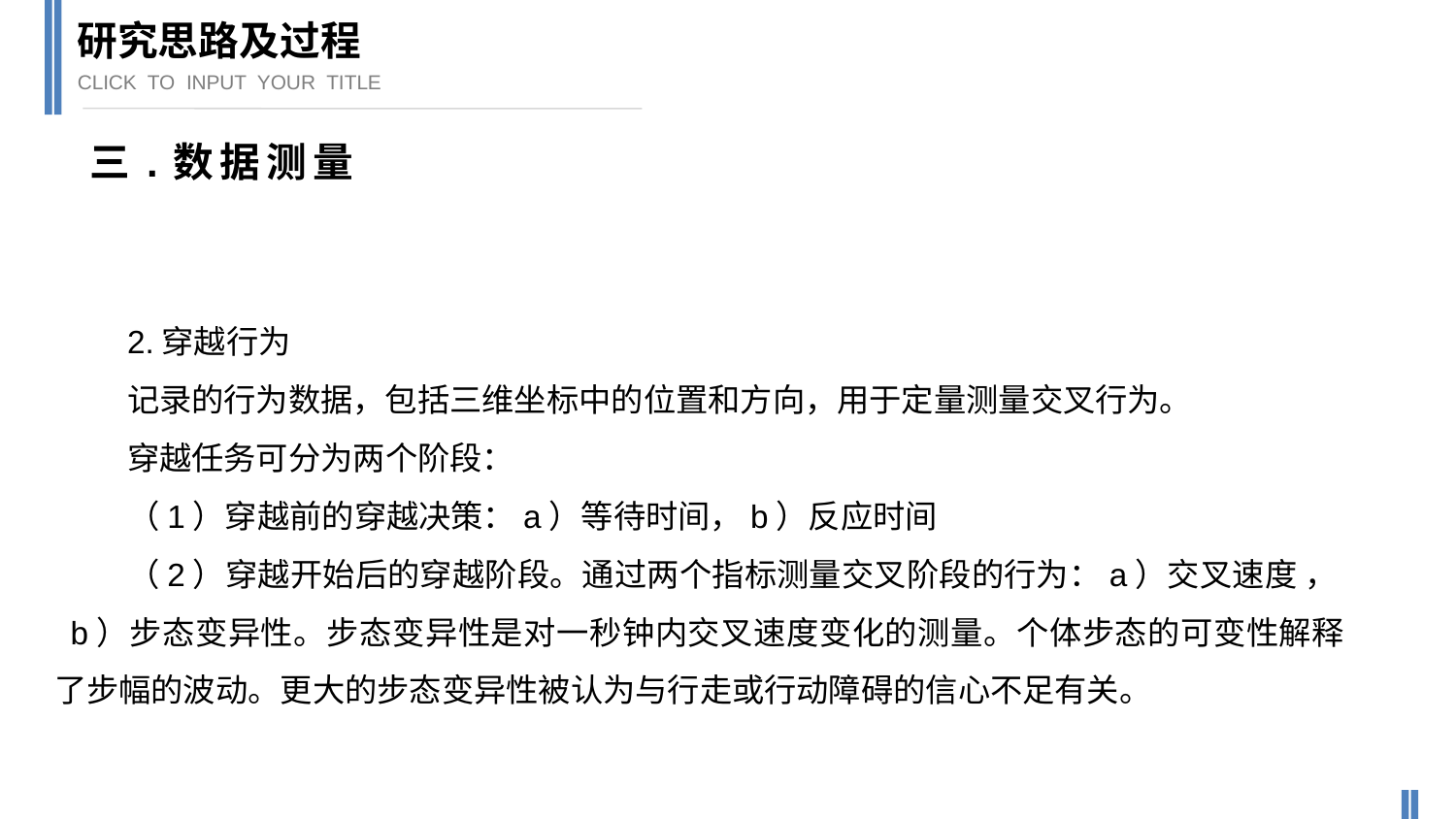

研究思路及过程
CLICK  TO  INPUT  YOUR  TITLE
三.数据测量
2.穿越行为
记录的行为数据，包括三维坐标中的位置和方向，用于定量测量交叉行为。
穿越任务可分为两个阶段：
（1）穿越前的穿越决策：a）等待时间，b）反应时间
（2）穿越开始后的穿越阶段。通过两个指标测量交叉阶段的行为：a）交叉速度 ，   b）步态变异性。步态变异性是对一秒钟内交叉速度变化的测量。个体步态的可变性解释了步幅的波动。更大的步态变异性被认为与行走或行动障碍的信心不足有关。